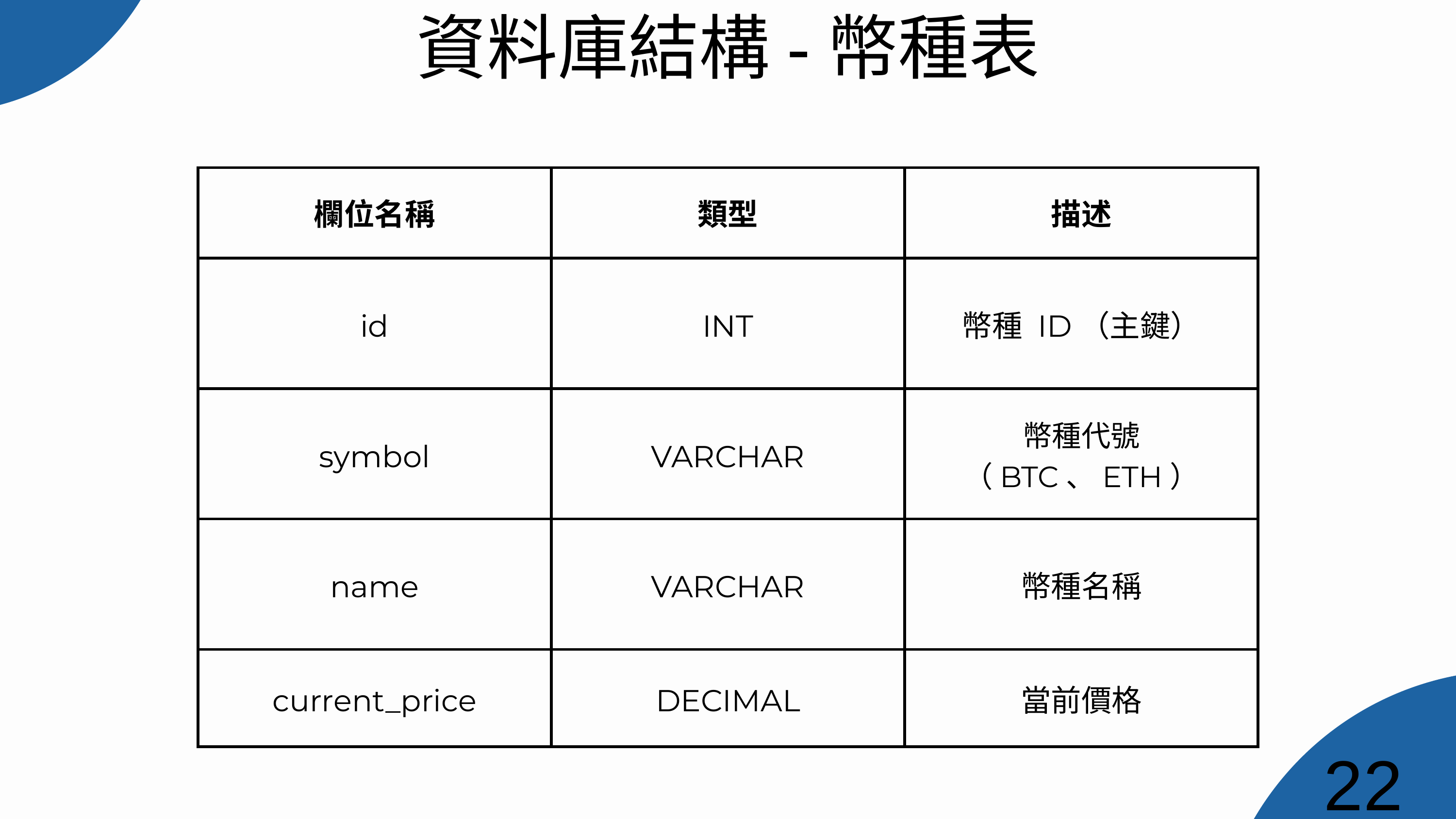

資料庫結構-幣種表
| 欄位名稱 | 類型 | 描述 |
| --- | --- | --- |
| id | INT | 幣種 ID（主鍵） |
| symbol | VARCHAR | 幣種代號（BTC、ETH） |
| name | VARCHAR | 幣種名稱 |
| current\_price | DECIMAL | 當前價格 |

22